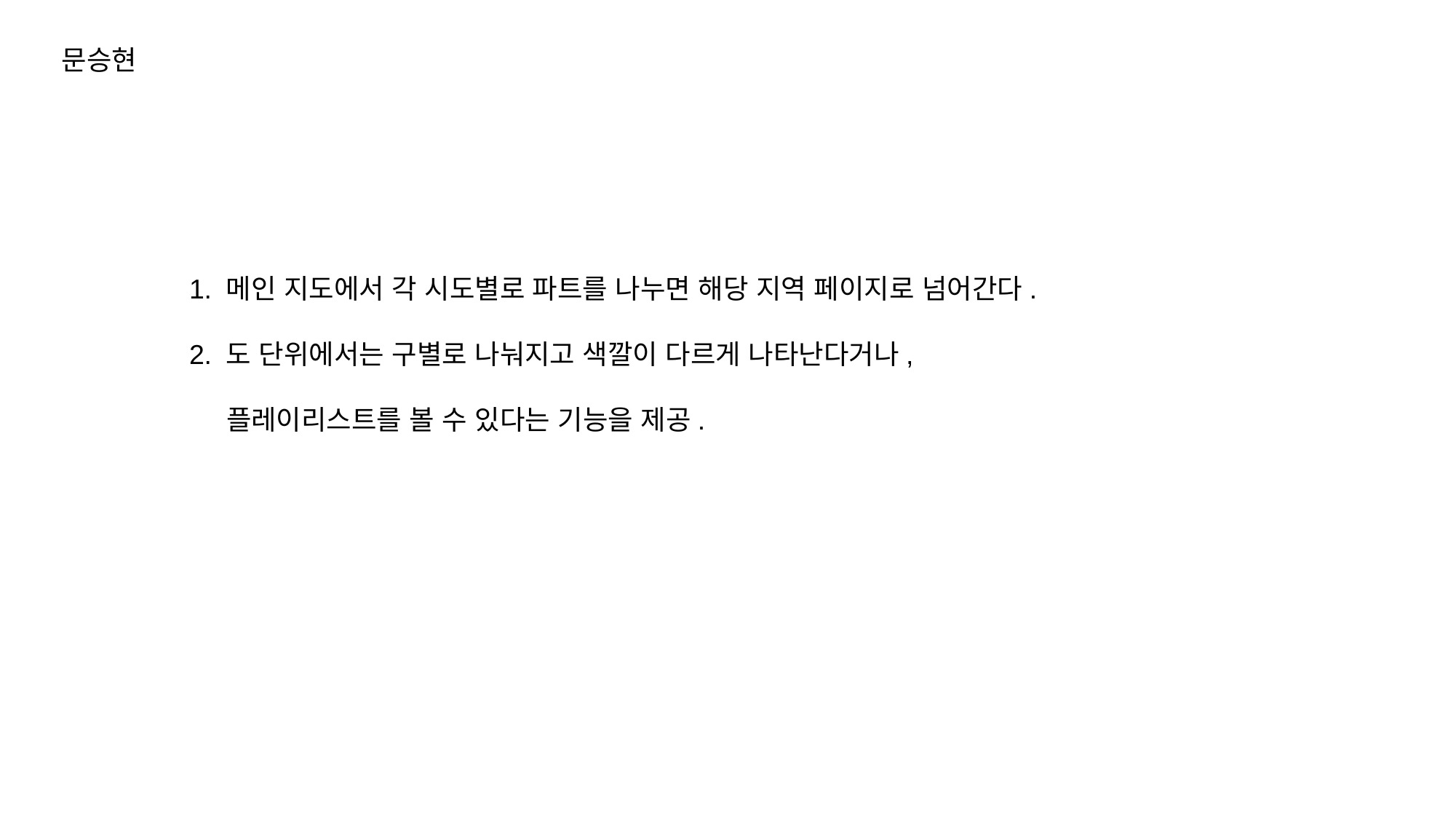

문승현
1. 메인 지도에서 각 시도별로 파트를 나누면 해당 지역 페이지로 넘어간다.
2. 도 단위에서는 구별로 나눠지고 색깔이 다르게 나타난다거나,
    플레이리스트를 볼 수 있다는 기능을 제공.